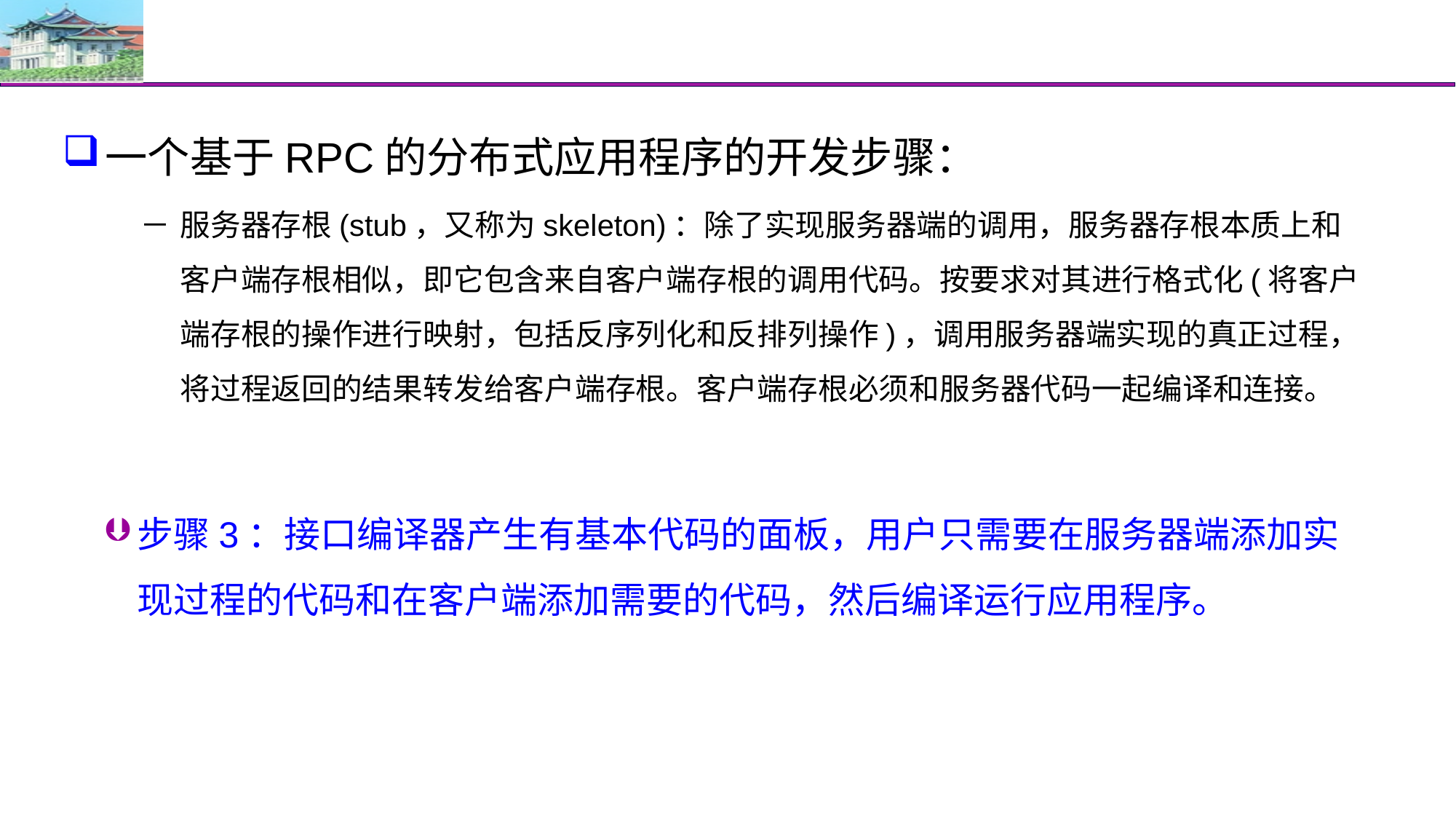

#
一个基于RPC的分布式应用程序的开发步骤：
服务器存根(stub，又称为skeleton)：除了实现服务器端的调用，服务器存根本质上和客户端存根相似，即它包含来自客户端存根的调用代码。按要求对其进行格式化(将客户端存根的操作进行映射，包括反序列化和反排列操作)，调用服务器端实现的真正过程，将过程返回的结果转发给客户端存根。客户端存根必须和服务器代码一起编译和连接。

步骤3：接口编译器产生有基本代码的面板，用户只需要在服务器端添加实现过程的代码和在客户端添加需要的代码，然后编译运行应用程序。